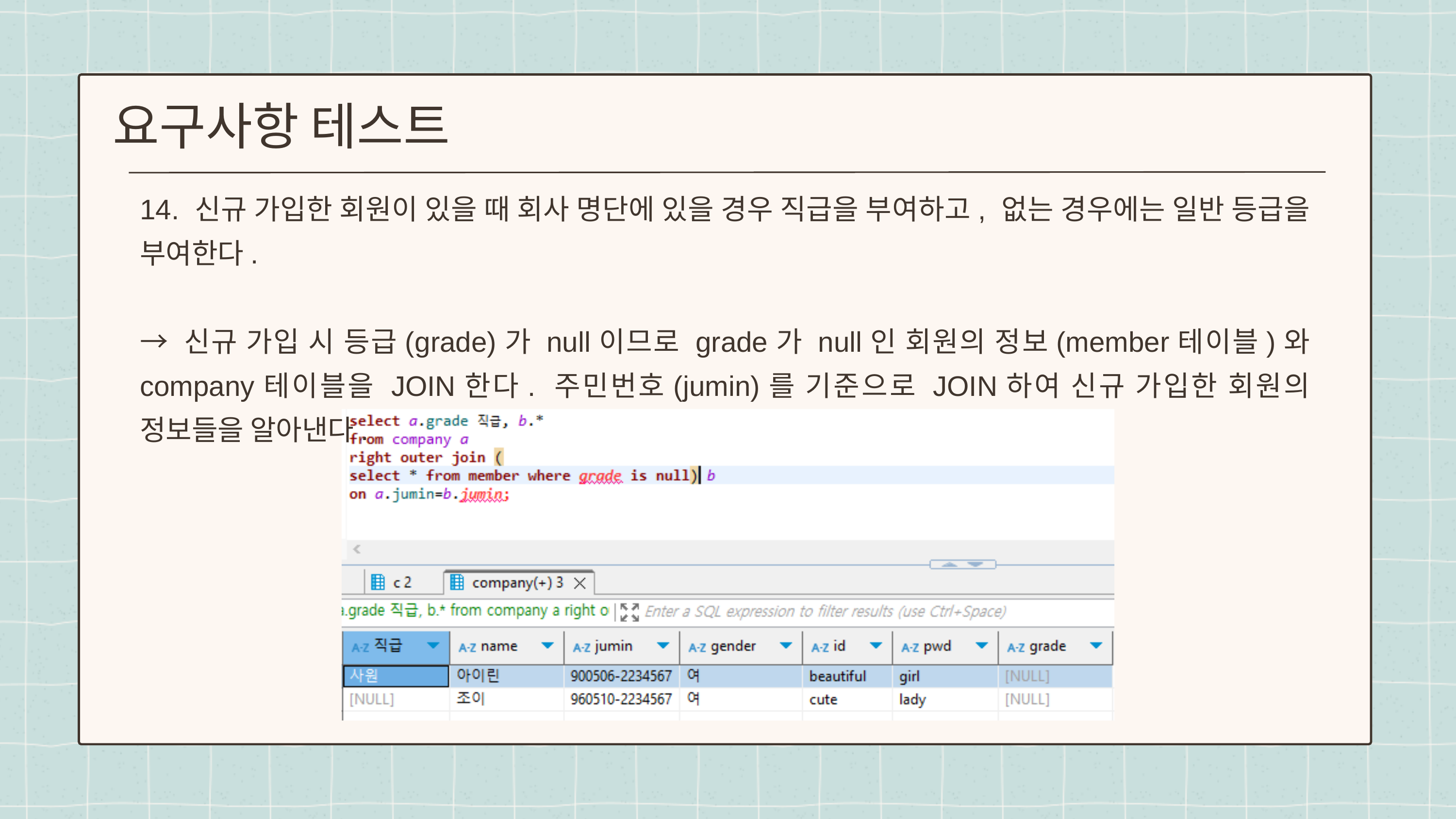

요구사항 테스트

14. 신규 가입한 회원이 있을 때 회사 명단에 있을 경우 직급을 부여하고, 없는 경우에는 일반 등급을 부여한다.

→ 신규 가입 시 등급(grade)가 null이므로 grade가 null인 회원의 정보(member테이블)와 company테이블을 JOIN한다. 주민번호(jumin)를 기준으로 JOIN하여 신규 가입한 회원의 정보들을 알아낸다.